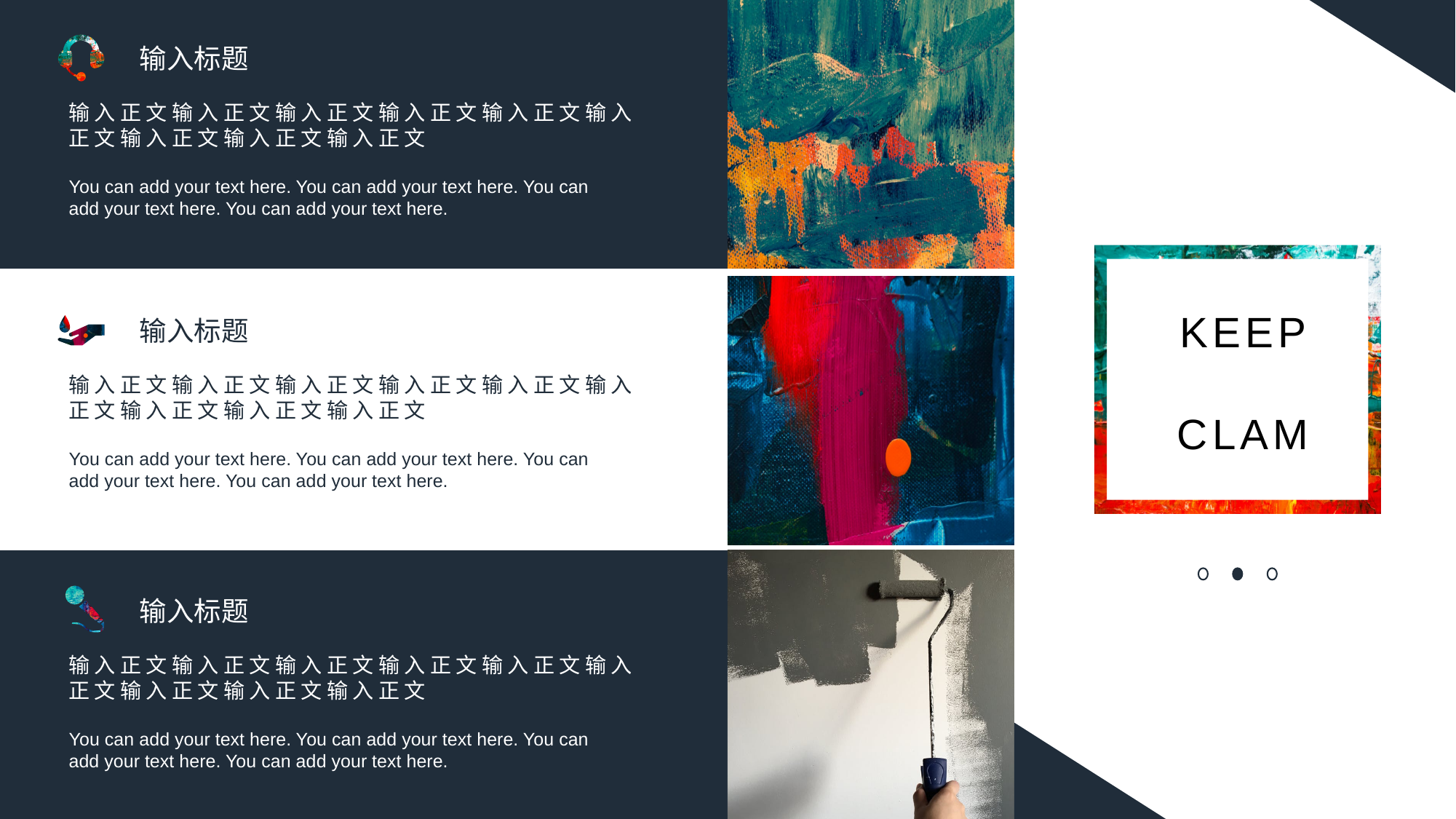

输入标题
输入正文输入正文输入正文输入正文输入正文输入正文输入正文输入正文输入正文
You can add your text here. You can add your text here. You can add your text here. You can add your text here.

KEEP

CLAM
输入标题

输入正文输入正文输入正文输入正文输入正文输入正文输入正文输入正文输入正文
You can add your text here. You can add your text here. You can add your text here. You can add your text here.

输入标题
输入正文输入正文输入正文输入正文输入正文输入正文输入正文输入正文输入正文
You can add your text here. You can add your text here. You can add your text here. You can add your text here.